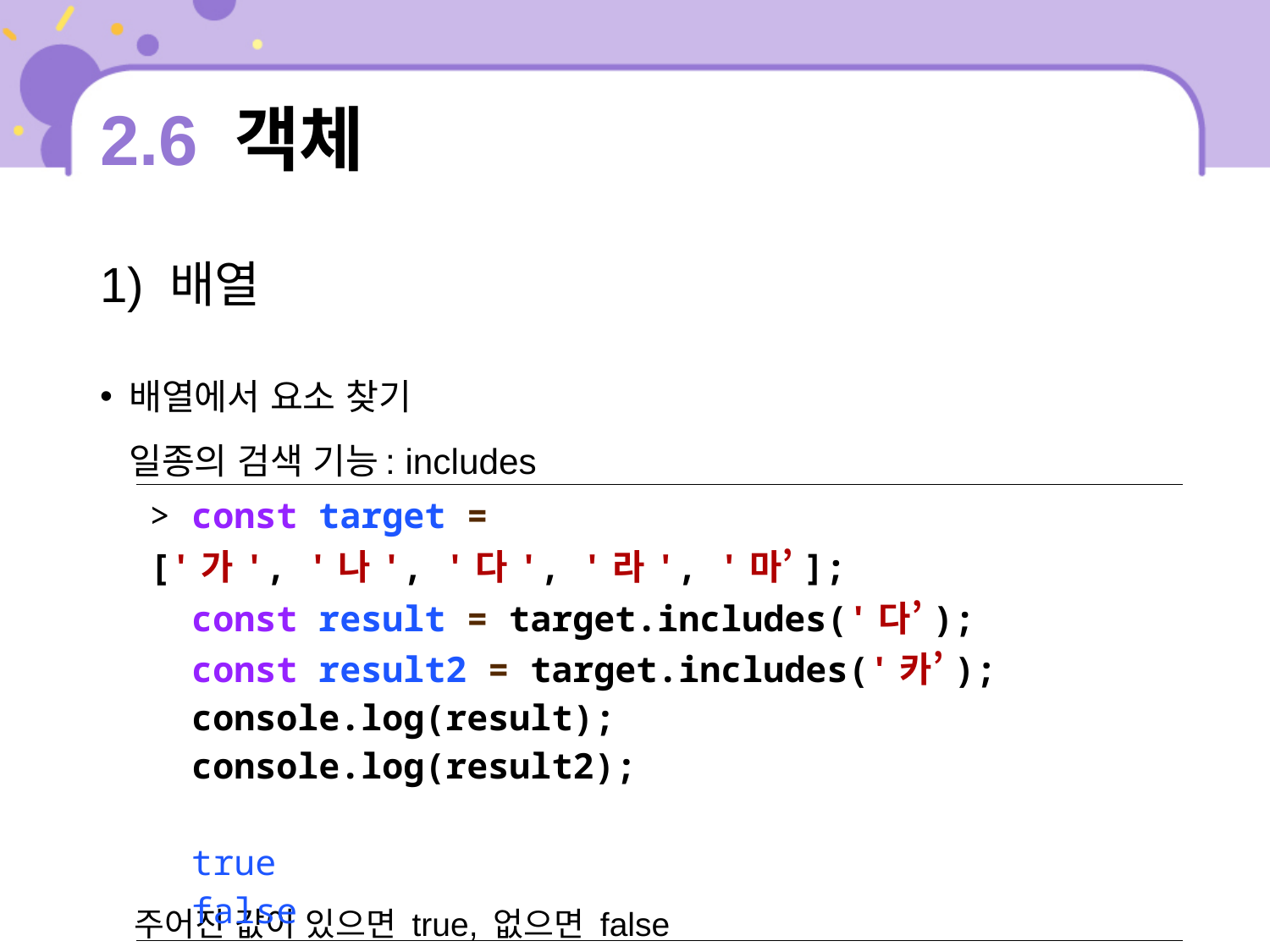

# 2.6 객체
1) 배열
배열에서 요소 찾기
일종의 검색 기능: includes
   주어진 값이 있으면 true, 없으면 false
| > const target = ['가', '나', '다', '라', '마’]; const result = target.includes('다’); const result2 = target.includes('카’); console.log(result); console.log(result2); true false |
| --- |